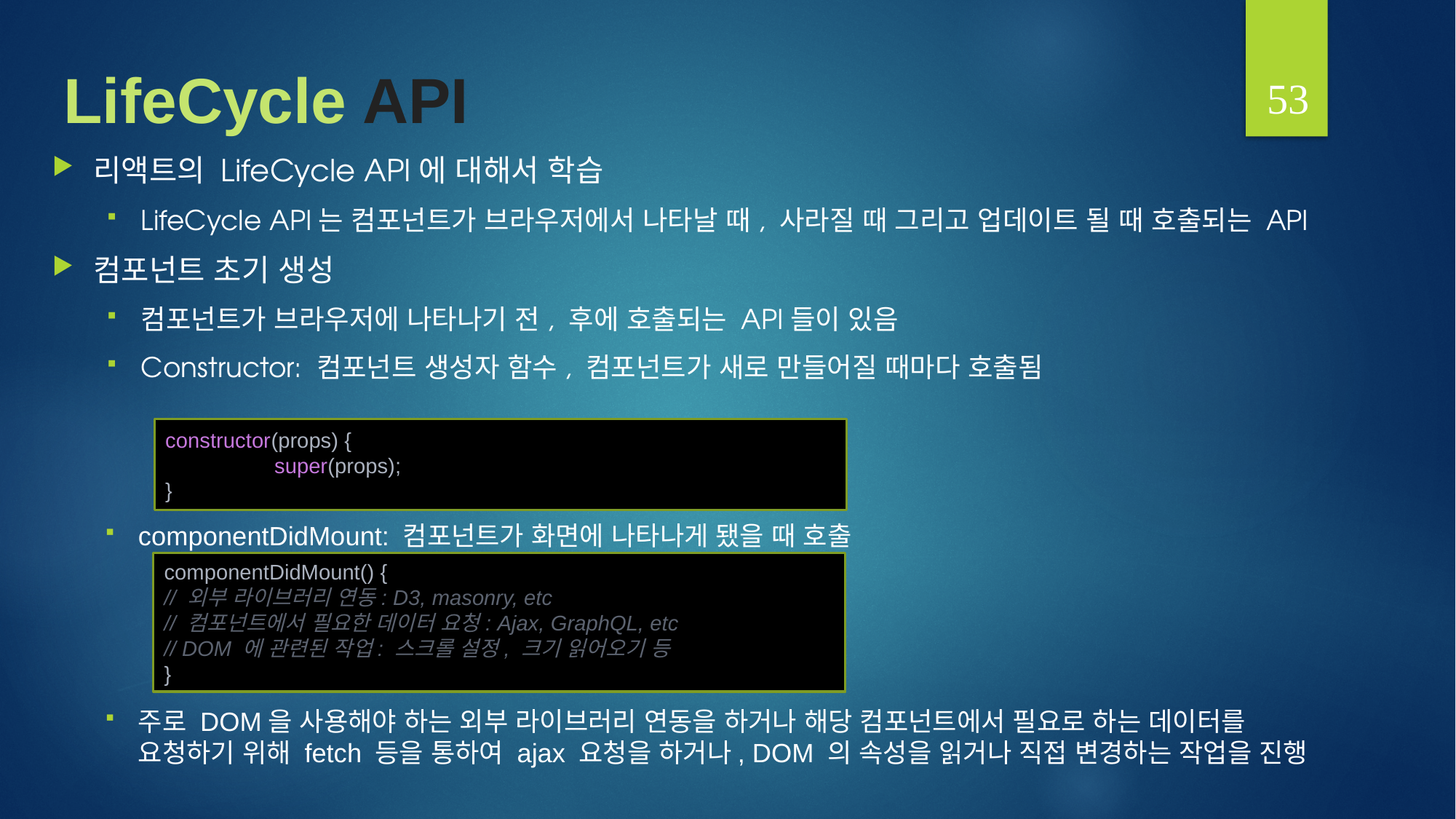

53
# LifeCycle API
리액트의 LifeCycle API에 대해서 학습
LifeCycle API는 컴포넌트가 브라우저에서 나타날 때, 사라질 때 그리고 업데이트 될 때 호출되는 API
컴포넌트 초기 생성
컴포넌트가 브라우저에 나타나기 전, 후에 호출되는 API들이 있음
Constructor: 컴포넌트 생성자 함수, 컴포넌트가 새로 만들어질 때마다 호출됨
constructor(props) {
	super(props);
}
componentDidMount: 컴포넌트가 화면에 나타나게 됐을 때 호출

주로 DOM을 사용해야 하는 외부 라이브러리 연동을 하거나 해당 컴포넌트에서 필요로 하는 데이터를 요청하기 위해 fetch 등을 통하여 ajax 요청을 하거나, DOM 의 속성을 읽거나 직접 변경하는 작업을 진행
componentDidMount() {
// 외부 라이브러리 연동: D3, masonry, etc
// 컴포넌트에서 필요한 데이터 요청: Ajax, GraphQL, etc
// DOM 에 관련된 작업: 스크롤 설정, 크기 읽어오기 등
}